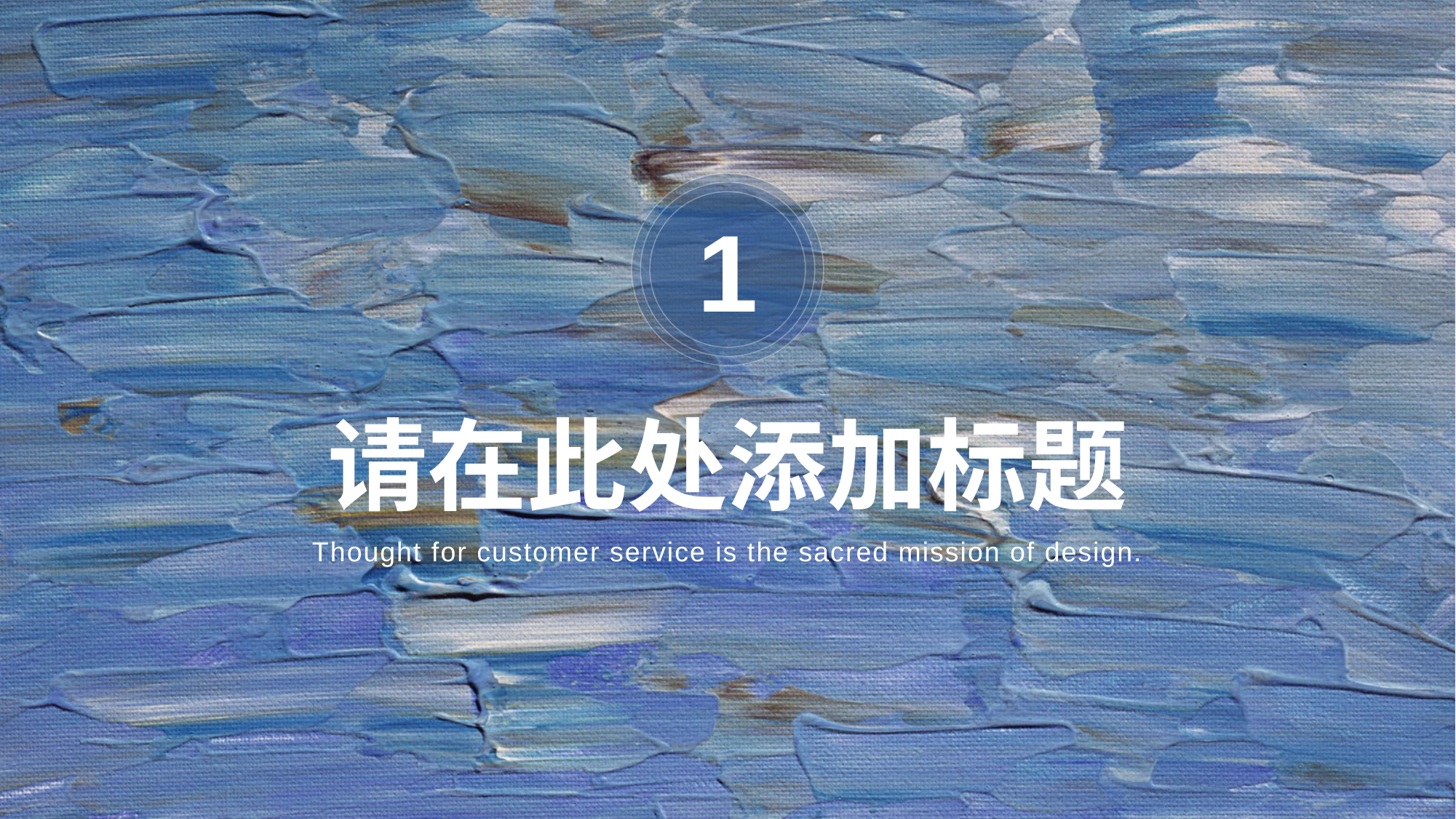

1
请在此处添加标题
Thought for customer service is the sacred mission of design.